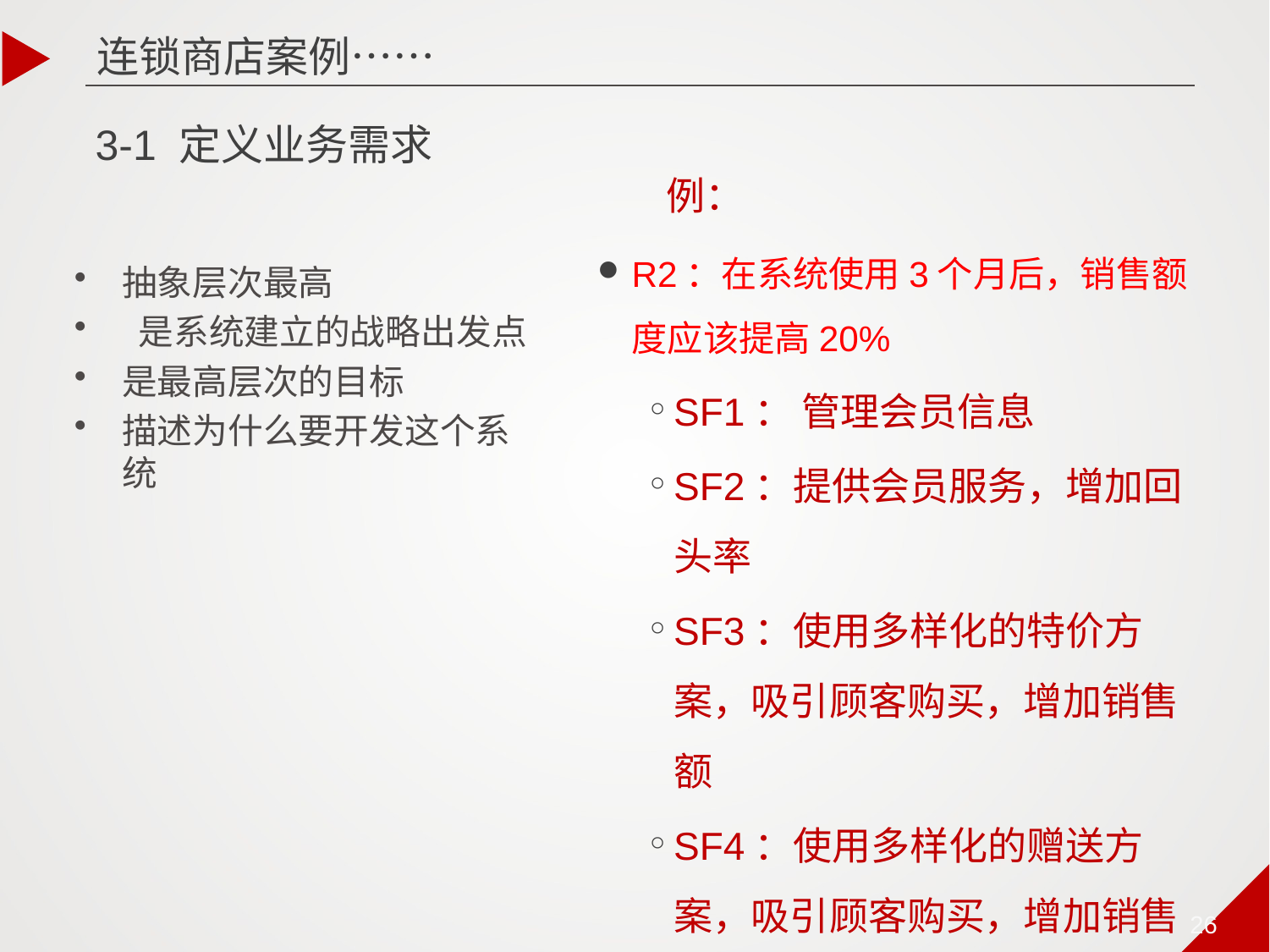

连锁商店案例……

# 3-1 定义业务需求
例：
R2：在系统使用3个月后，销售额度应该提高20%
SF1： 管理会员信息
SF2：提供会员服务，增加回头率
SF3：使用多样化的特价方案，吸引顾客购买，增加销售额
SF4：使用多样化的赠送方案，吸引顾客购买，增加销售额
抽象层次最高
 是系统建立的战略出发点
是最高层次的目标
描述为什么要开发这个系统